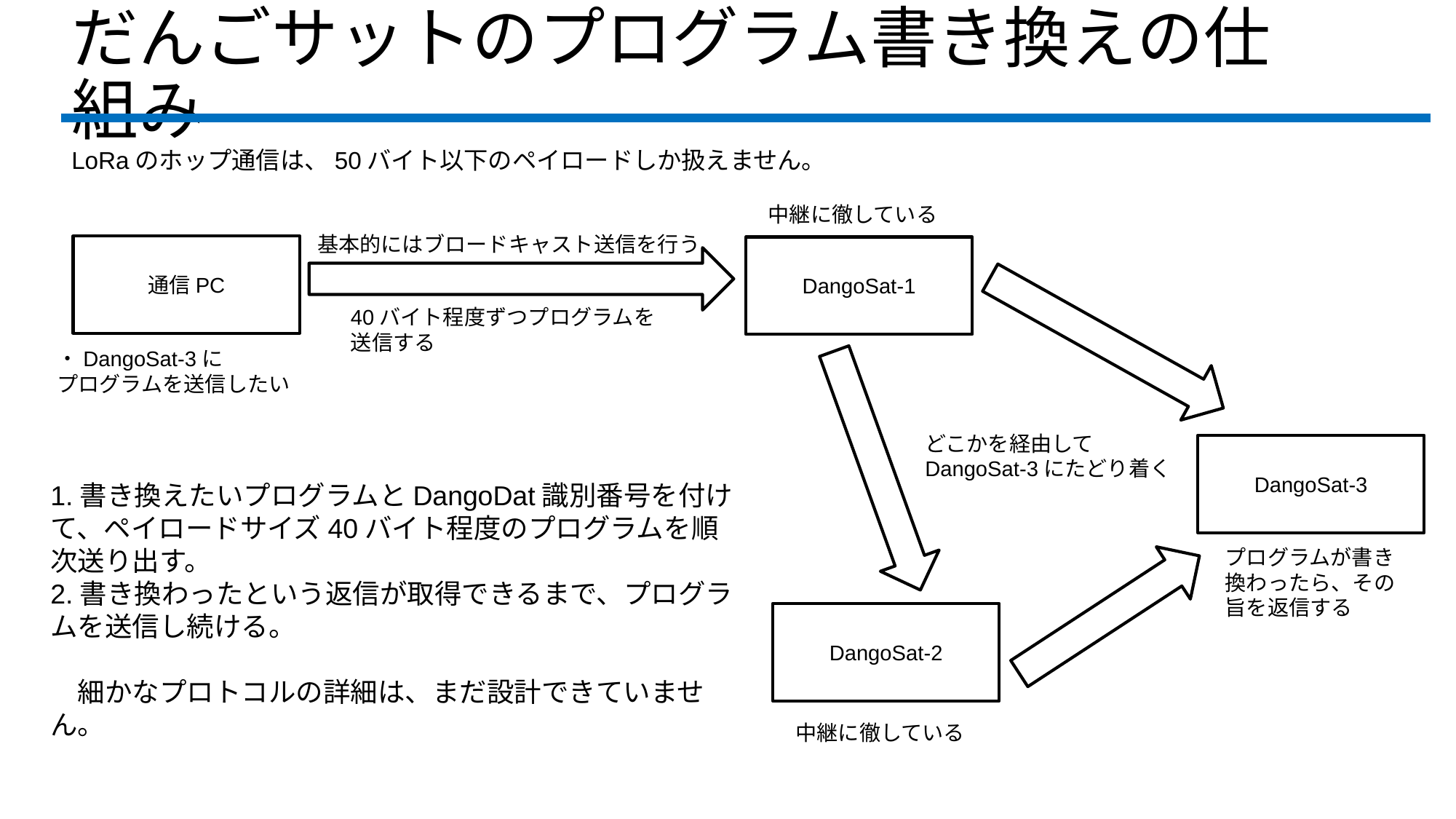

# だんごサットのプログラム書き換えの仕組み
LoRaのホップ通信は、50バイト以下のペイロードしか扱えません。
中継に徹している
基本的にはブロードキャスト送信を行う
通信PC
DangoSat-1

40バイト程度ずつプログラムを送信する

・DangoSat-3に
プログラムを送信したい
どこかを経由してDangoSat-3にたどり着く
DangoSat-3

1.書き換えたいプログラムとDangoDat識別番号を付けて、ペイロードサイズ40バイト程度のプログラムを順次送り出す。
2.書き換わったという返信が取得できるまで、プログラムを送信し続ける。

　細かなプロトコルの詳細は、まだ設計できていません。
プログラムが書き換わったら、その旨を返信する

DangoSat-2
中継に徹している